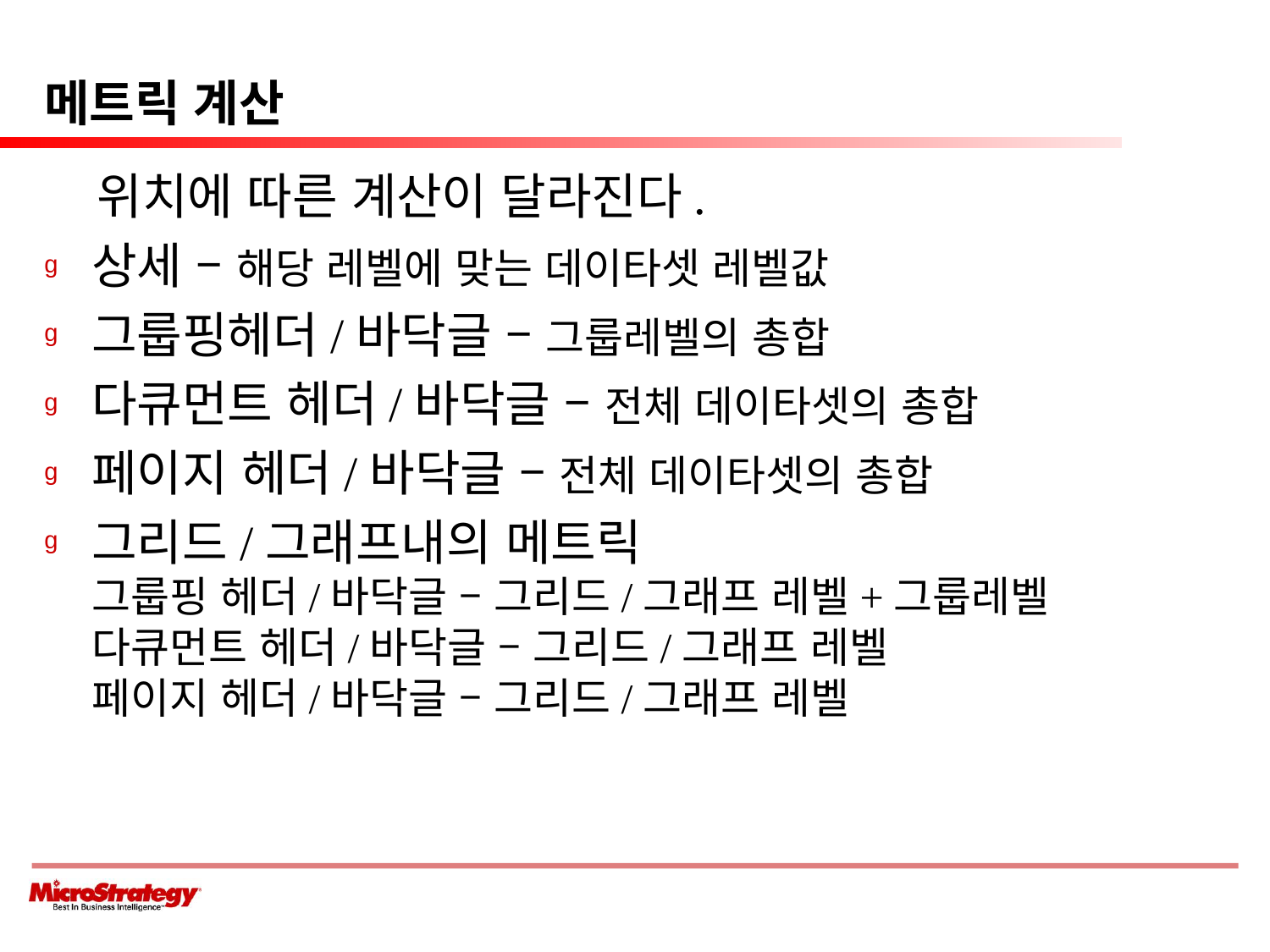

# 메트릭 계산
   위치에 따른 계산이 달라진다.
상세 – 해당 레벨에 맞는 데이타셋 레벨값
그룹핑헤더/바닥글 – 그룹레벨의 총합
다큐먼트 헤더/바닥글 – 전체 데이타셋의 총합
페이지 헤더/바닥글 – 전체 데이타셋의 총합
그리드/그래프내의 메트릭
그룹핑 헤더/바닥글 – 그리드/그래프 레벨+그룹레벨
다큐먼트 헤더/바닥글 – 그리드/그래프 레벨
페이지 헤더/바닥글 – 그리드/그래프 레벨